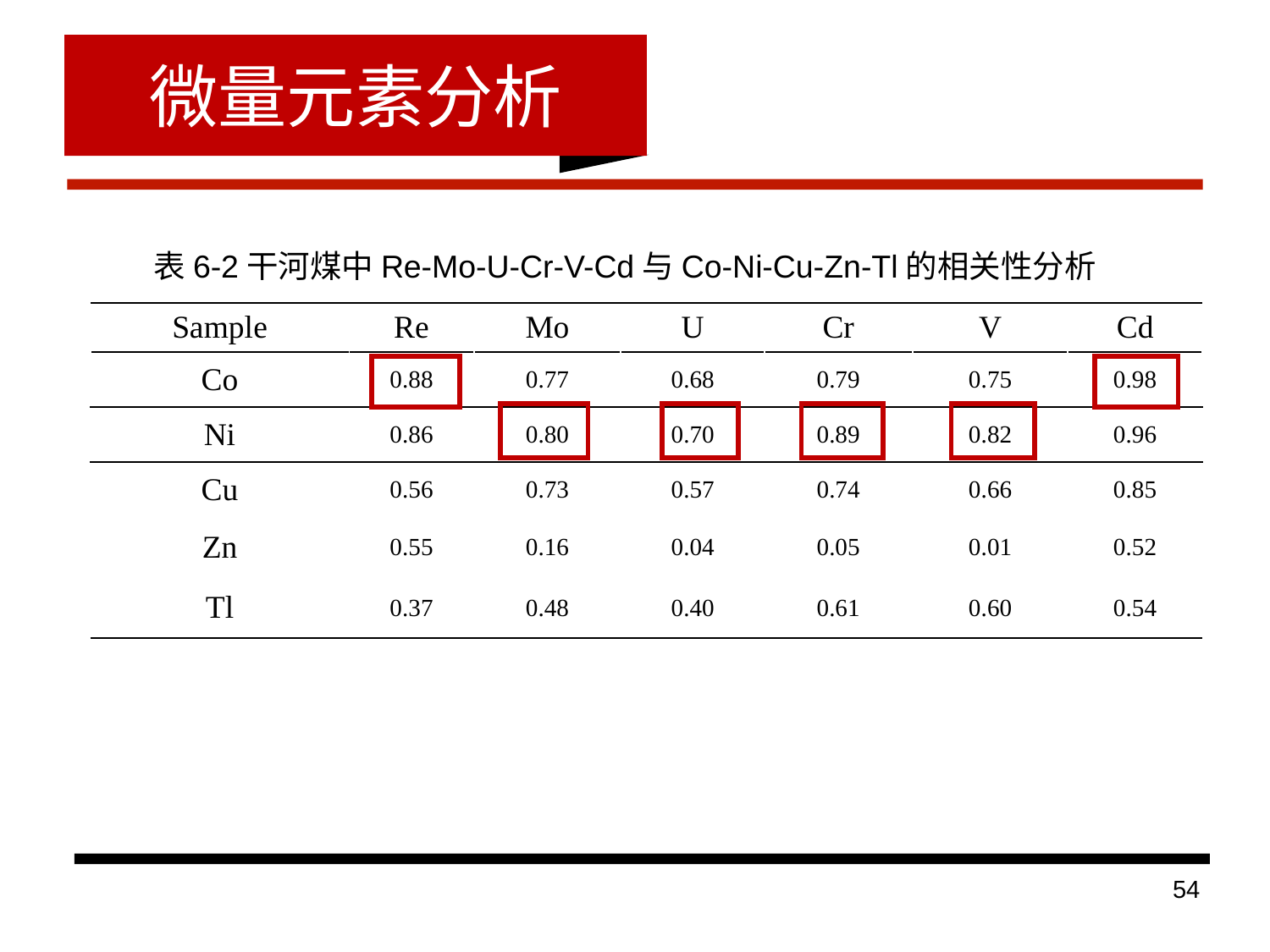

微量元素分析

表6-2干河煤中Re-Mo-U-Cr-V-Cd与Co-Ni-Cu-Zn-Tl的相关性分析
| Sample | Re | Mo | U | Cr | V | Cd |
| --- | --- | --- | --- | --- | --- | --- |
| Co | 0.88 | 0.77 | 0.68 | 0.79 | 0.75 | 0.98 |
| Ni | 0.86 | 0.80 | 0.70 | 0.89 | 0.82 | 0.96 |
| Cu | 0.56 | 0.73 | 0.57 | 0.74 | 0.66 | 0.85 |
| Zn | 0.55 | 0.16 | 0.04 | 0.05 | 0.01 | 0.52 |
| Tl | 0.37 | 0.48 | 0.40 | 0.61 | 0.60 | 0.54 |

54